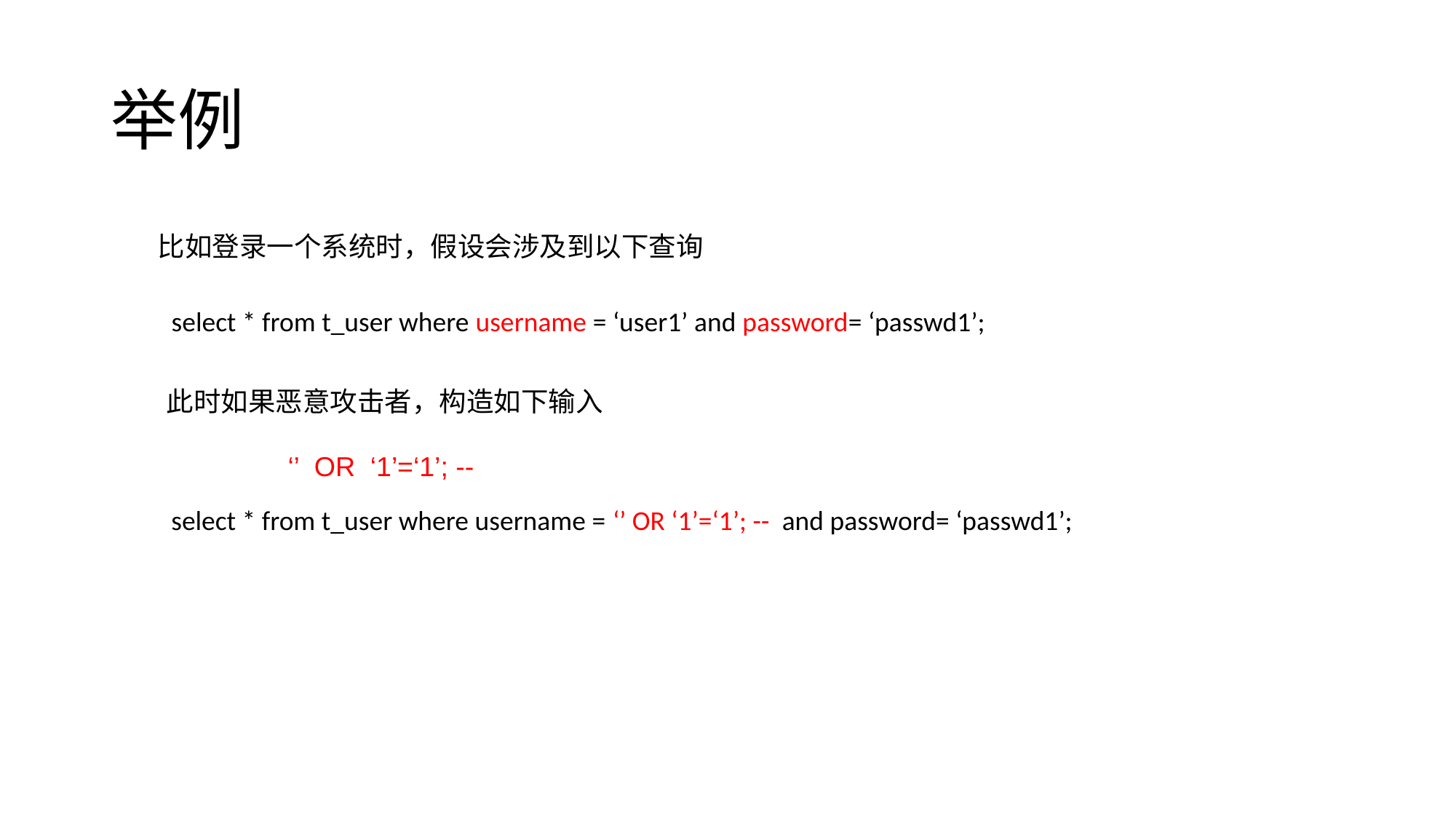

# 举例
比如登录一个系统时，假设会涉及到以下查询
select * from t_user where username = ‘user1’ and password= ‘passwd1’;
此时如果恶意攻击者，构造如下输入
‘’  OR  ‘1’=‘1’; --
select * from t_user where username = ‘’ OR ‘1’=‘1’; --  and password= ‘passwd1’;